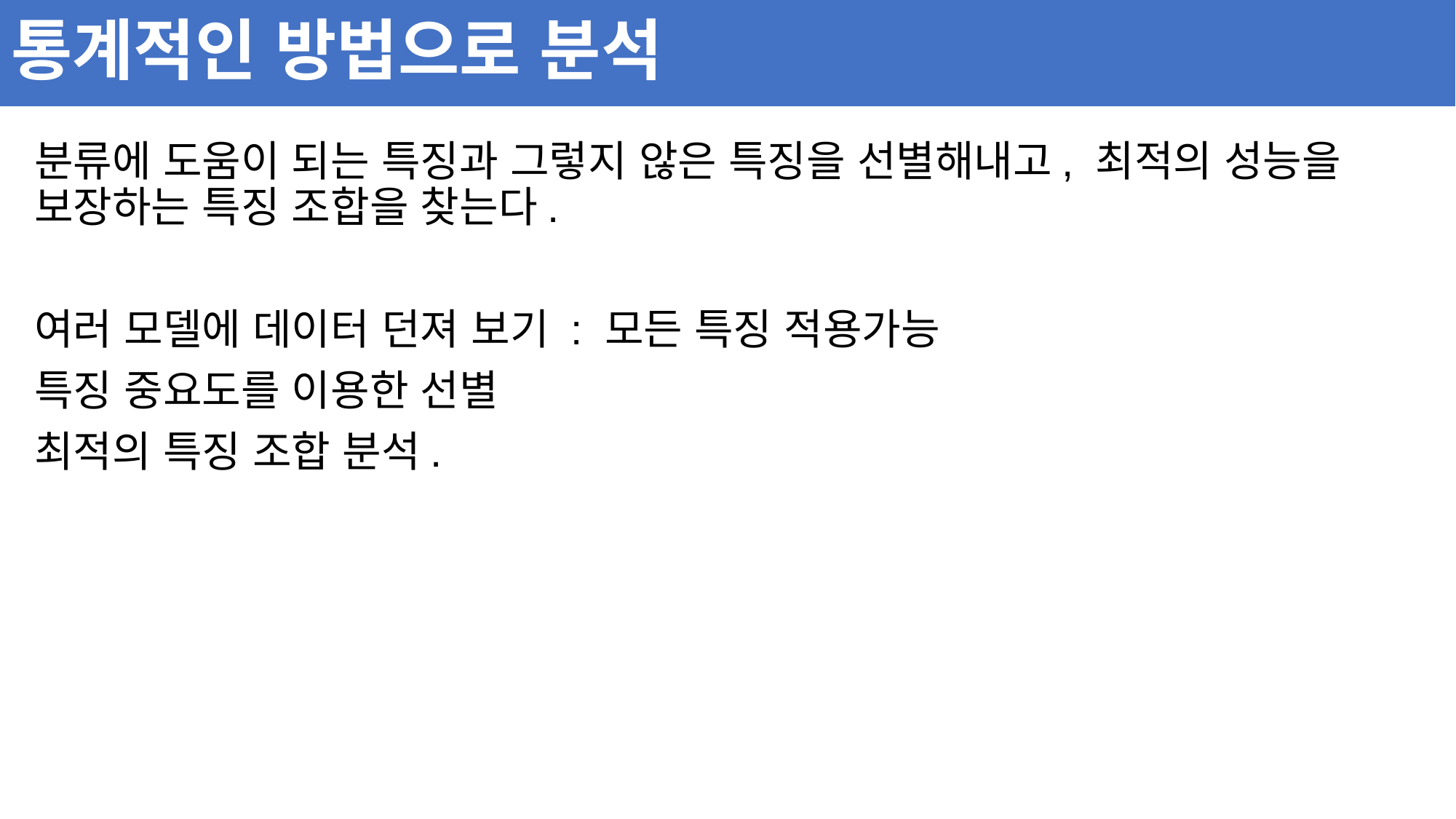

# 통계적인 방법으로 분석
분류에 도움이 되는 특징과 그렇지 않은 특징을 선별해내고, 최적의 성능을 보장하는 특징 조합을 찾는다.

여러 모델에 데이터 던져 보기 : 모든 특징 적용가능
특징 중요도를 이용한 선별
최적의 특징 조합 분석.